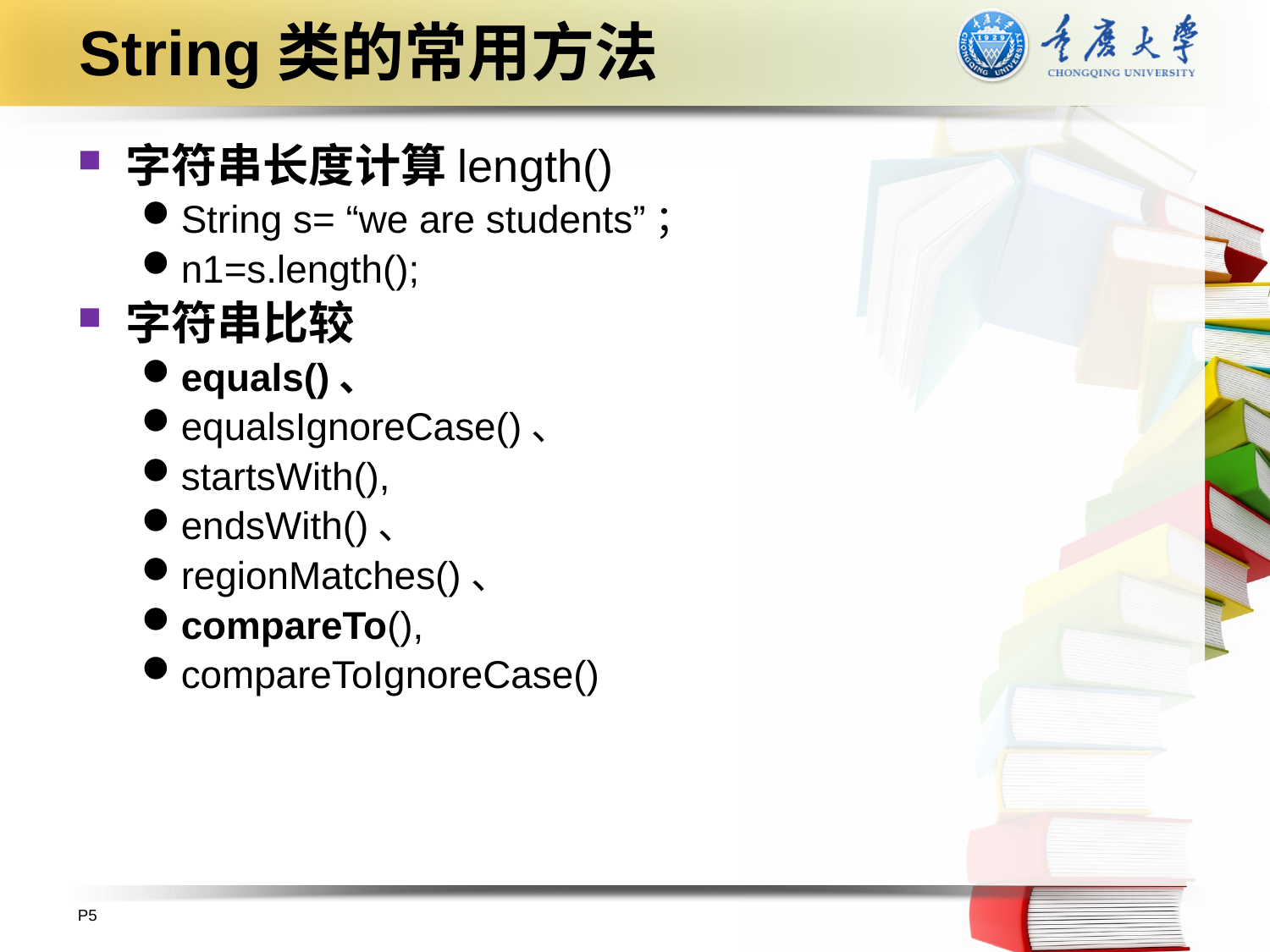

# String类的常用方法
字符串长度计算length()
String s= “we are students”；
n1=s.length();
字符串比较
equals()、
equalsIgnoreCase()、
startsWith(),
endsWith()、
regionMatches()、
compareTo(),
compareToIgnoreCase()

P5